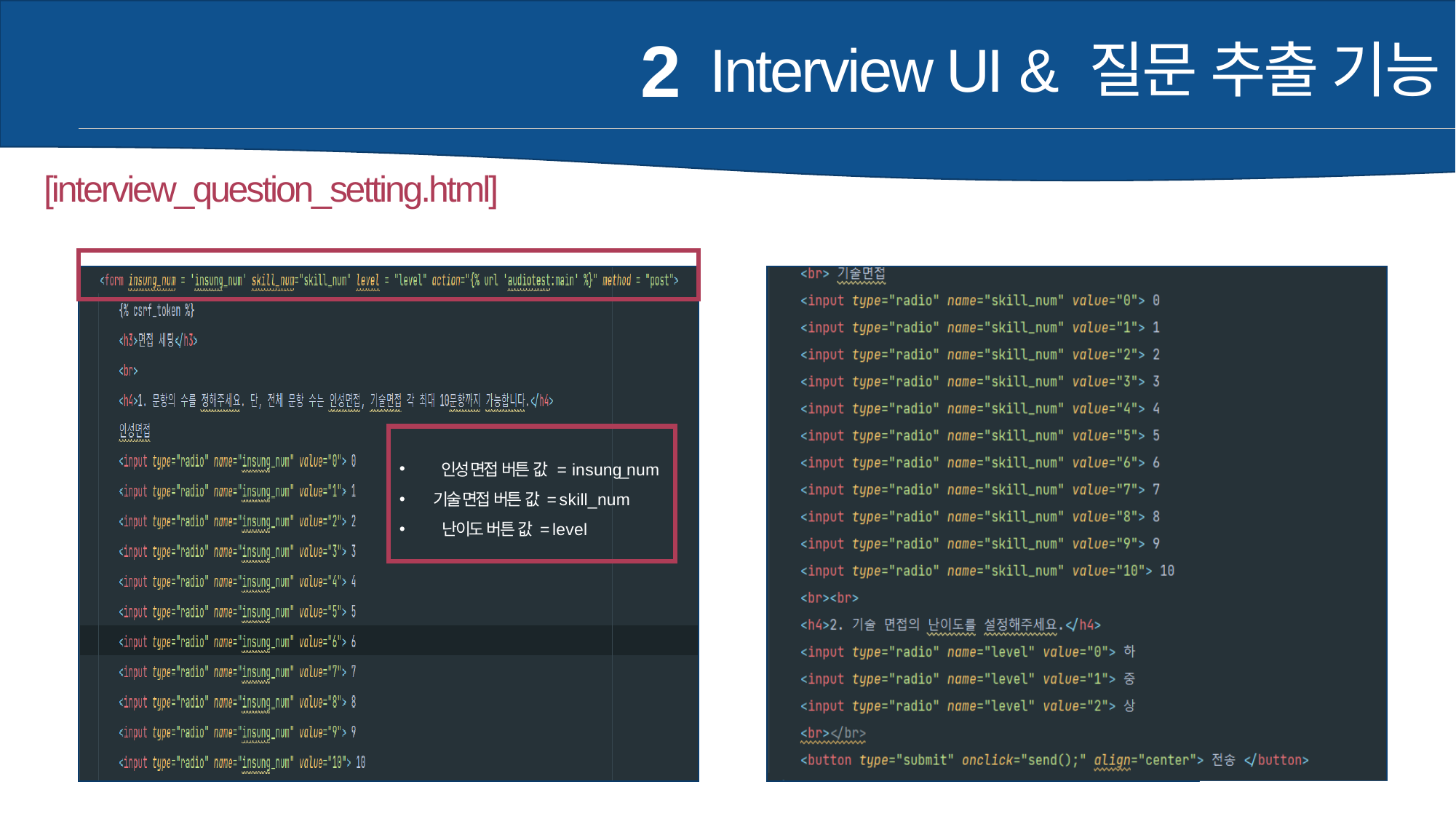

2
Interview UI & 질문 추출 기능
[interview_question_setting.html]

 인성 면접  버튼  값  =   i n s u n g_n u m
기술 면접  버튼  값 =  s k i l l _ n u m
 난이도  버튼  값 =  l e v e l